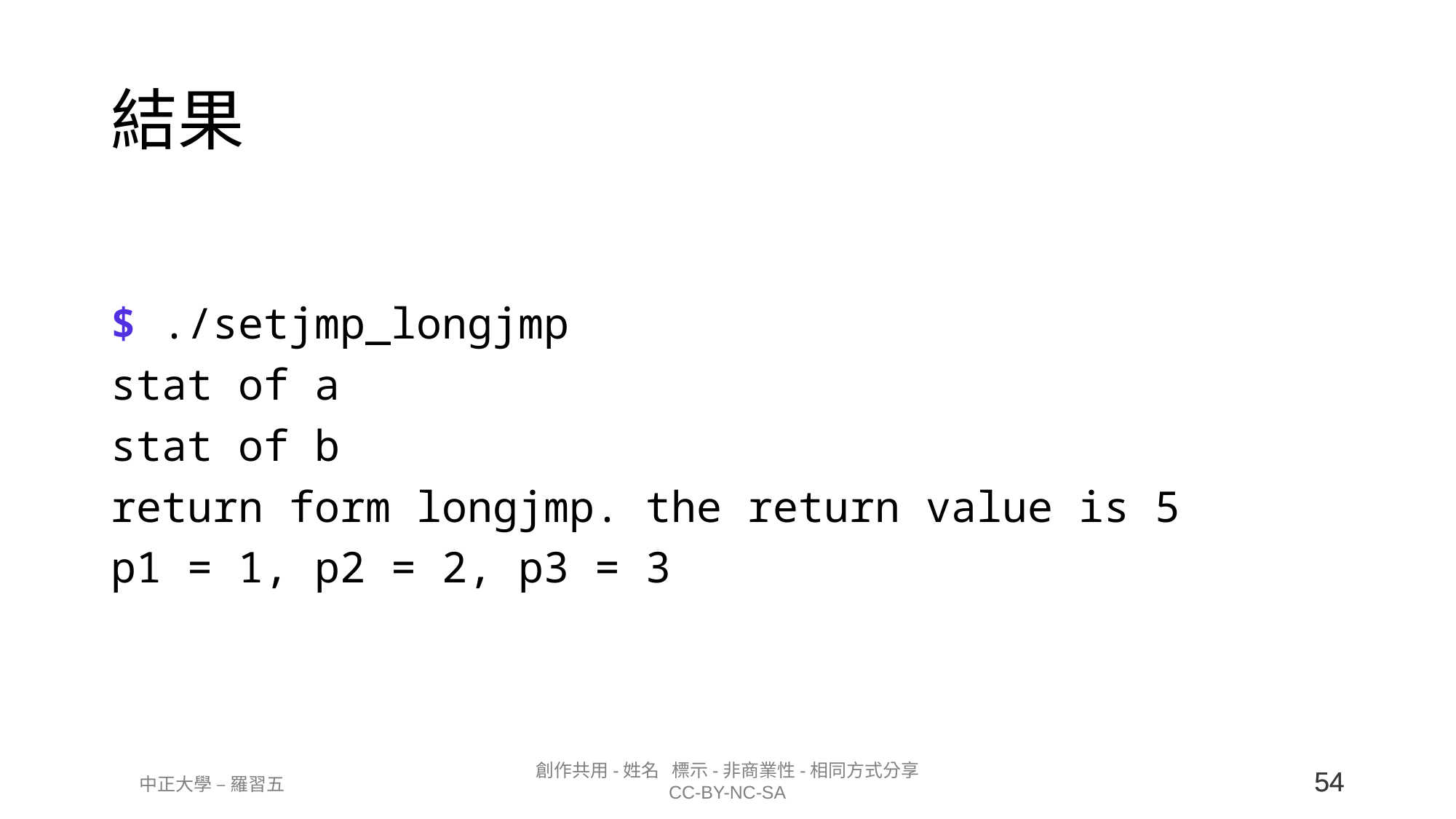

# 結果
$ ./setjmp_longjmp
stat of a
stat of b
return form longjmp. the return value is 5
p1 = 1, p2 = 2, p3 = 3